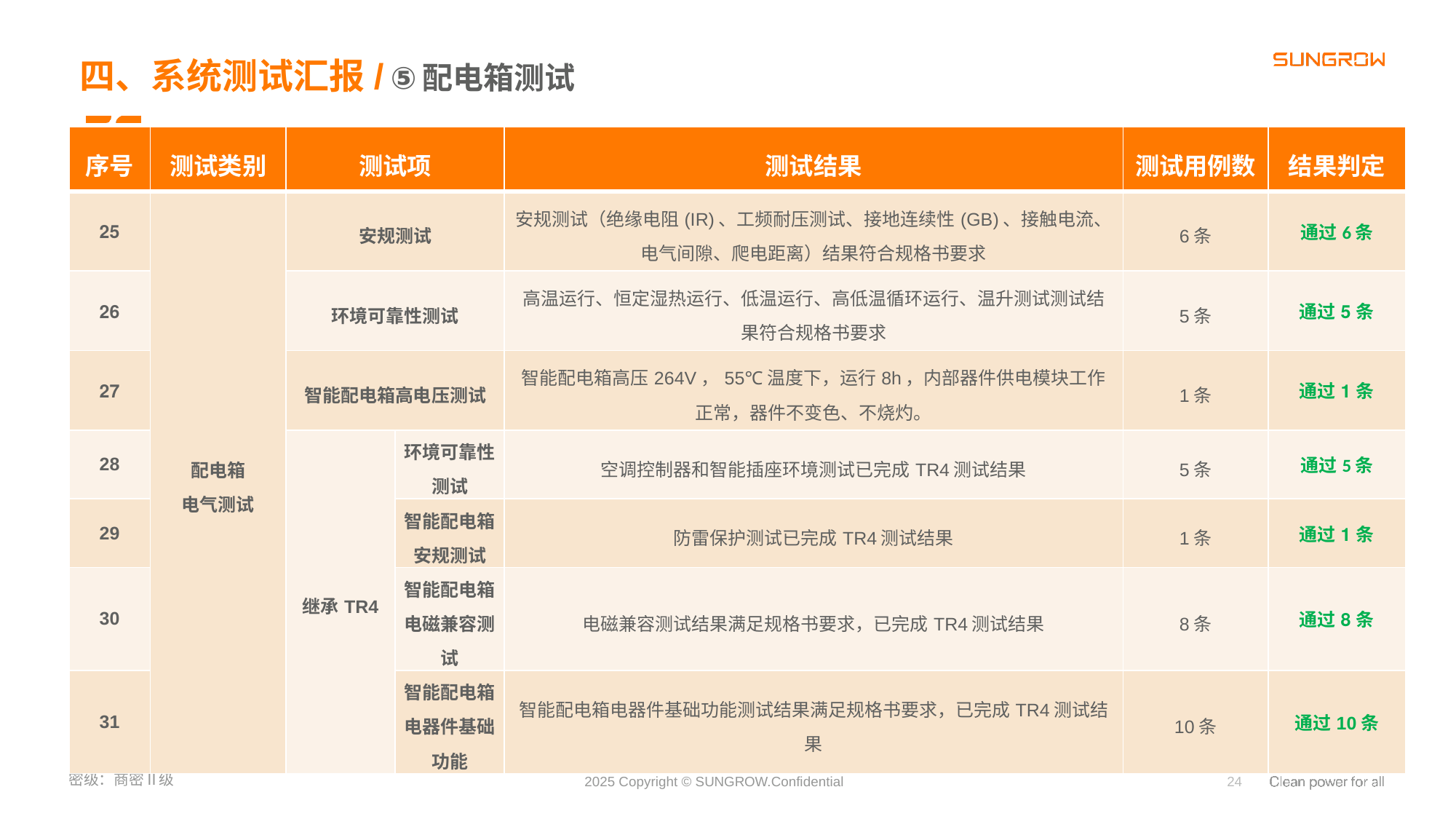

四、系统测试汇报/ ⑤配电箱测试
| 序号 | 测试类别 | 测试项 |  | 测试结果 | 测试用例数 | 结果判定 |
| --- | --- | --- | --- | --- | --- | --- |
| 25 | 配电箱 电气测试 | 安规测试 |  | 安规测试（绝缘电阻(IR)、工频耐压测试、接地连续性(GB)、接触电流、电气间隙、爬电距离）结果符合规格书要求 | 6条 | 通过6条 |
| 26 |  | 环境可靠性测试 |  | 高温运行、恒定湿热运行、低温运行、高低温循环运行、温升测试测试结果符合规格书要求 | 5条 | 通过5条 |
| 27 |  | 智能配电箱高电压测试 |  | 智能配电箱高压264V，55℃温度下，运行8h，内部器件供电模块工作正常，器件不变色、不烧灼。 | 1条 | 通过1条 |
| 28 |  | 继承TR4 | 环境可靠性测试 | 空调控制器和智能插座环境测试已完成TR4测试结果 | 5条 | 通过5条 |
| 29 |  |  | 智能配电箱安规测试 | 防雷保护测试已完成TR4测试结果 | 1条 | 通过1条 |
| 30 |  |  | 智能配电箱电磁兼容测试 | 电磁兼容测试结果满足规格书要求，已完成TR4测试结果 | 8条 | 通过8条 |
| 31 |  |  | 智能配电箱电器件基础功能 | 智能配电箱电器件基础功能测试结果满足规格书要求，已完成TR4测试结果 | 10条 | 通过10条 |
24